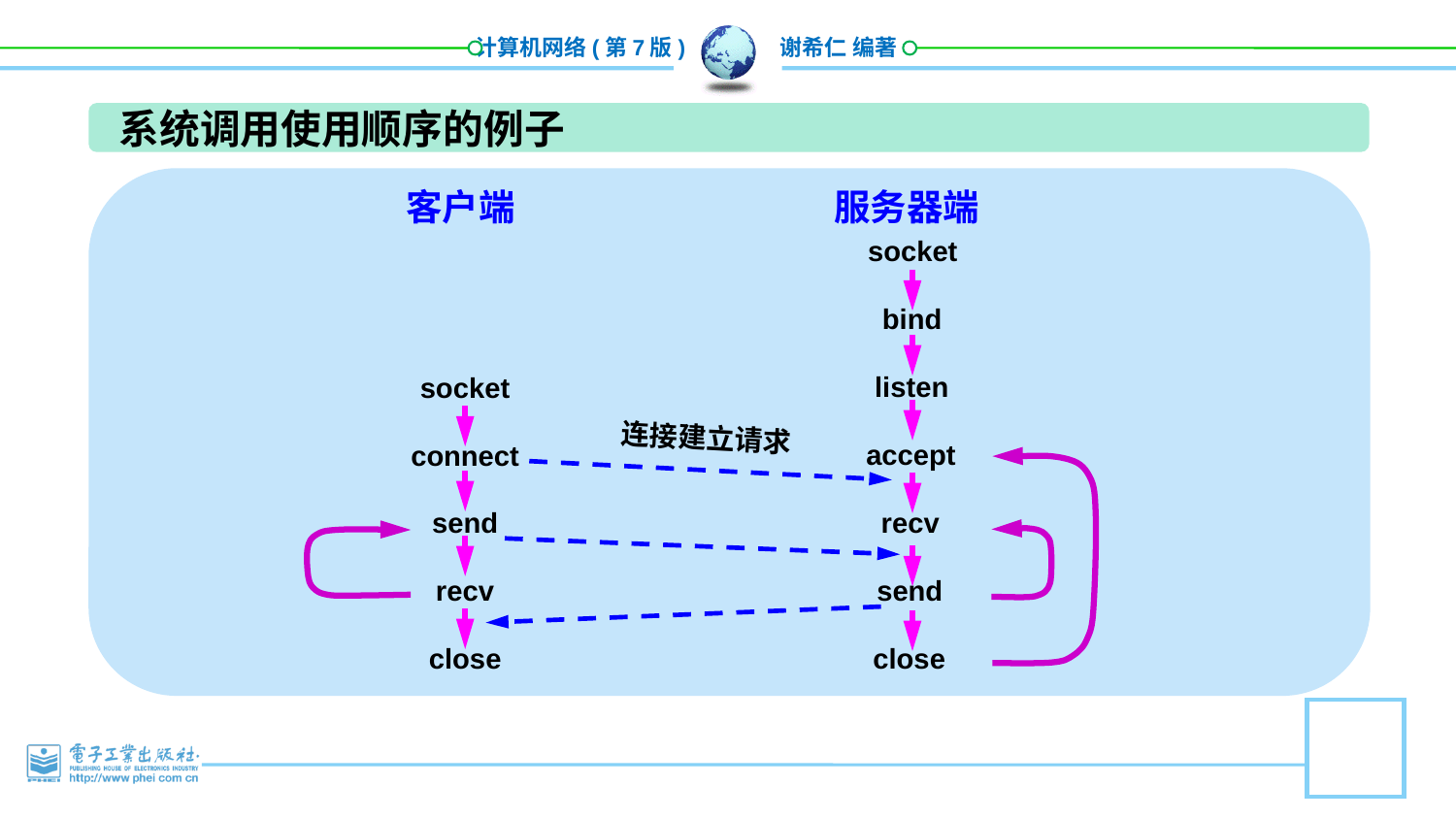

系统调用使用顺序的例子

客户端
服务器端
socket

bind

listen
socket

连接建立请求
accept
connect

send
recv

recv
send

close
close